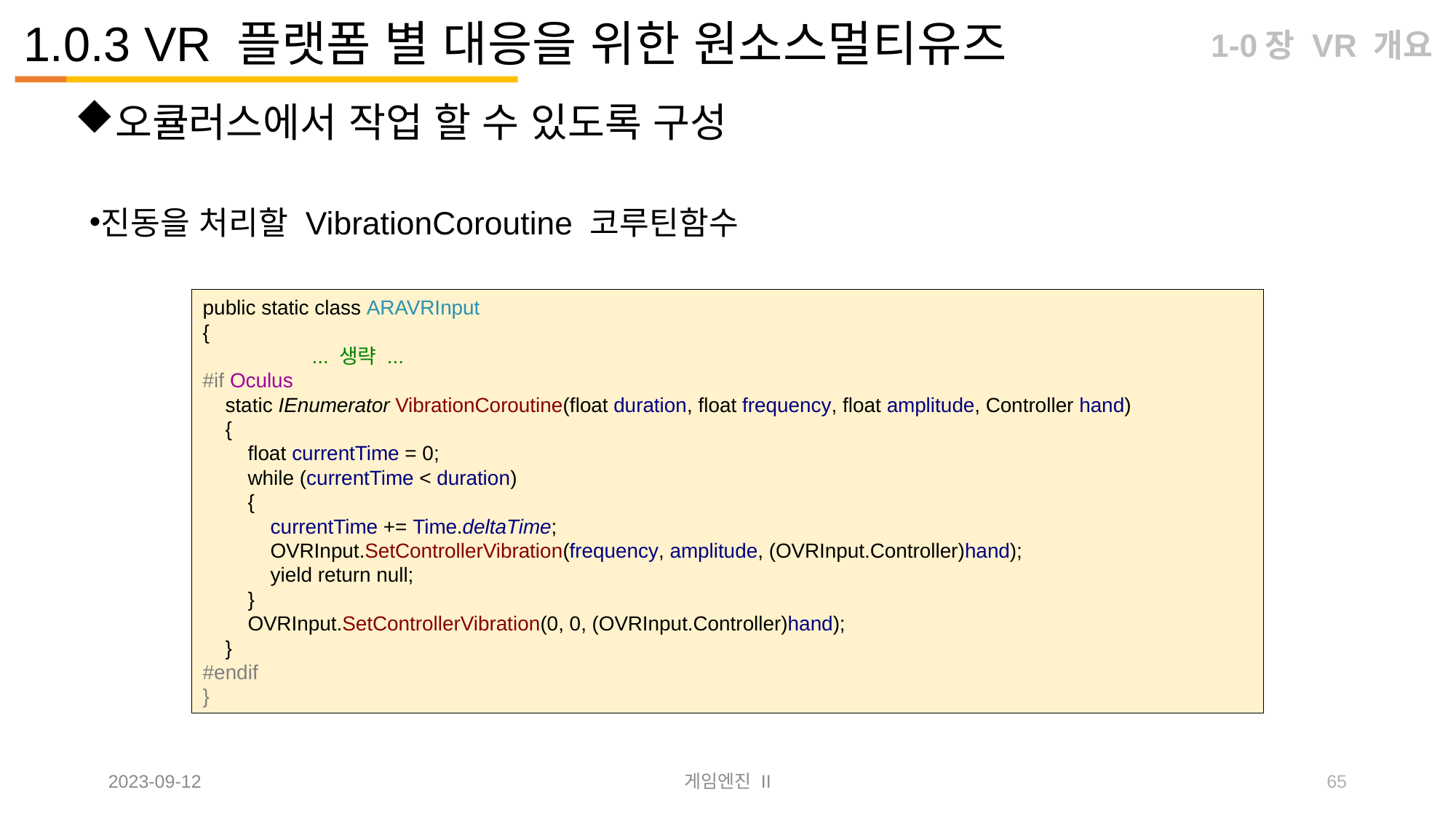

# 1.0.3 VR 플랫폼 별 대응을 위한 원소스멀티유즈
1-0장 VR 개요

오큘러스에서 작업 할 수 있도록 구성
진동을 처리할 VibrationCoroutine 코루틴함수
public static class ARAVRInput
{
	... 생략 ...
#if Oculus
    static IEnumerator VibrationCoroutine(float duration, float frequency, float amplitude, Controller hand)
    {
        float currentTime = 0;
        while (currentTime < duration)
        {
            currentTime += Time.deltaTime;
            OVRInput.SetControllerVibration(frequency, amplitude, (OVRInput.Controller)hand);
            yield return null;
        }
        OVRInput.SetControllerVibration(0, 0, (OVRInput.Controller)hand);
    }
#endif
}
2023-09-12
게임엔진 II
65